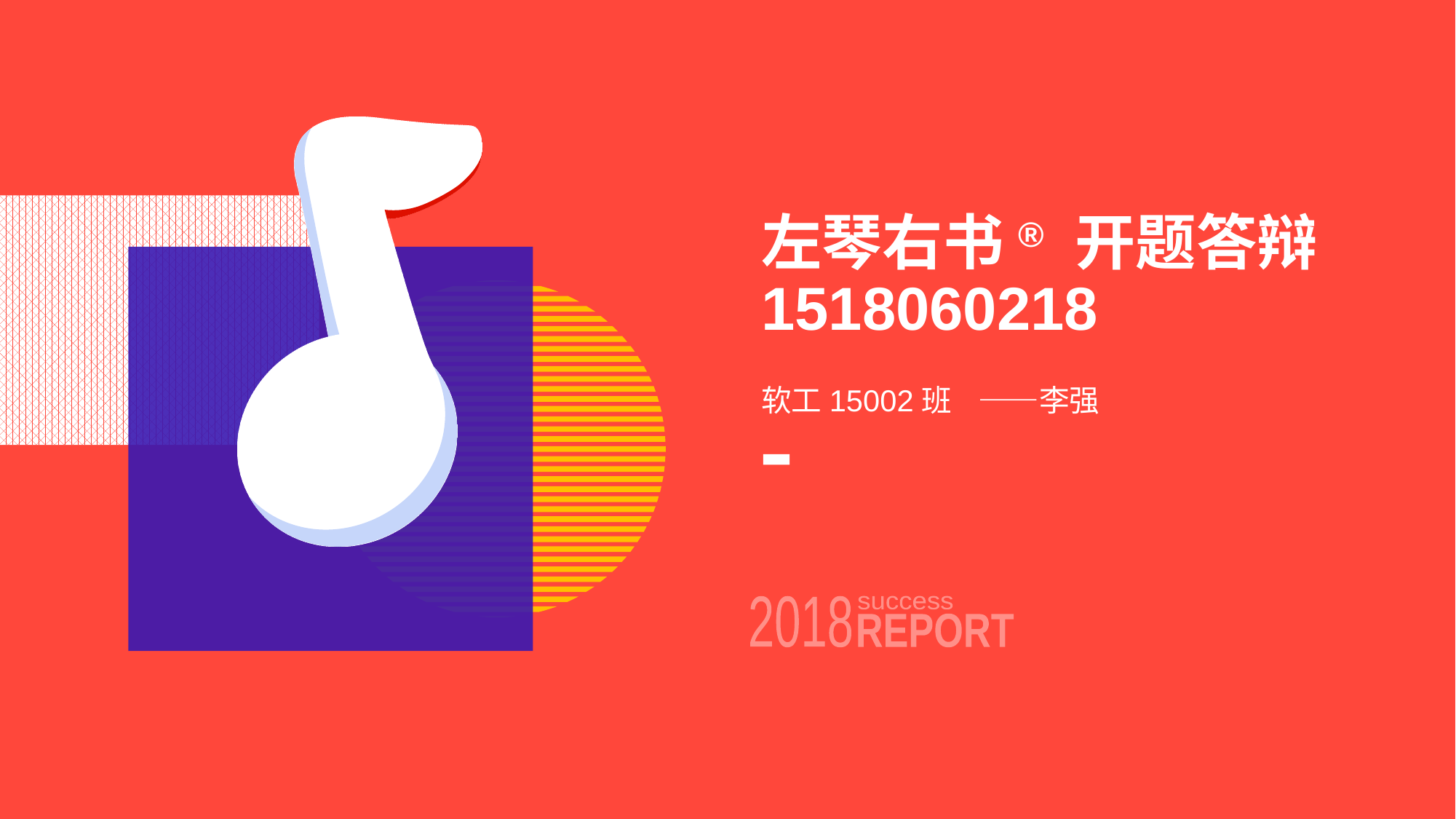

# 左琴右书® 开题答辩 1518060218
软工15002班    ——李强
2018
success
REPORT